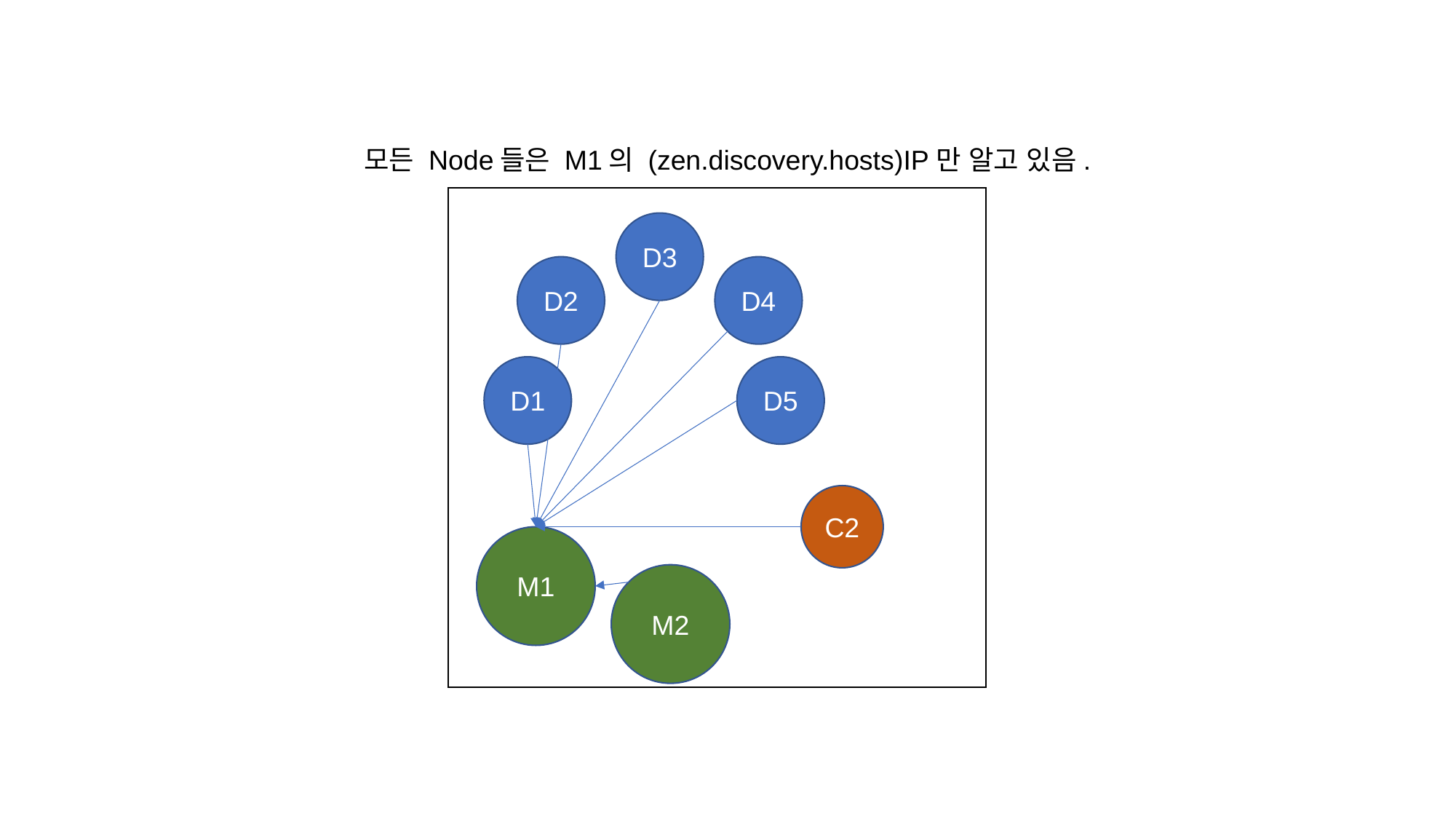

모든 Node들은 M1의 (zen.discovery.hosts)IP만 알고 있음.

D3
D2
D4
D1
D5
C2
M1
M2